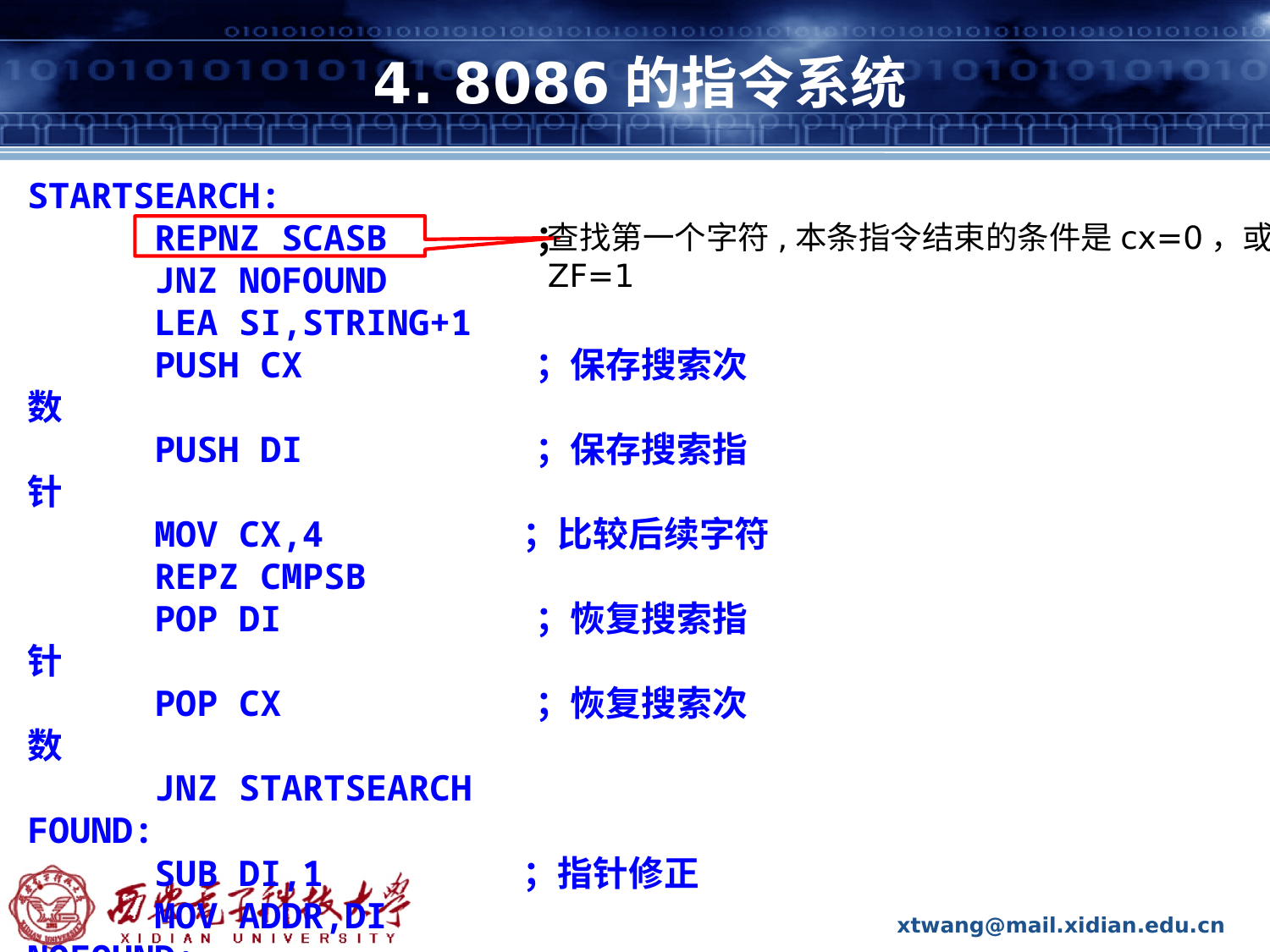

# 4. 8086的指令系统
STARTSEARCH:
	REPNZ SCASB		；
	JNZ NOFOUND
	LEA SI,STRING+1
	PUSH CX		；保存搜索次数
	PUSH DI		；保存搜索指针
	MOV CX,4	     ；比较后续字符
	REPZ CMPSB
	POP DI		；恢复搜索指针
	POP CX		；恢复搜索次数
	JNZ STARTSEARCH
FOUND:
	SUB DI,1	     ；指针修正
	MOV ADDR,DI
NOFOUND:
查找第一个字符,本条指令结束的条件是cx=0，或
ZF=1